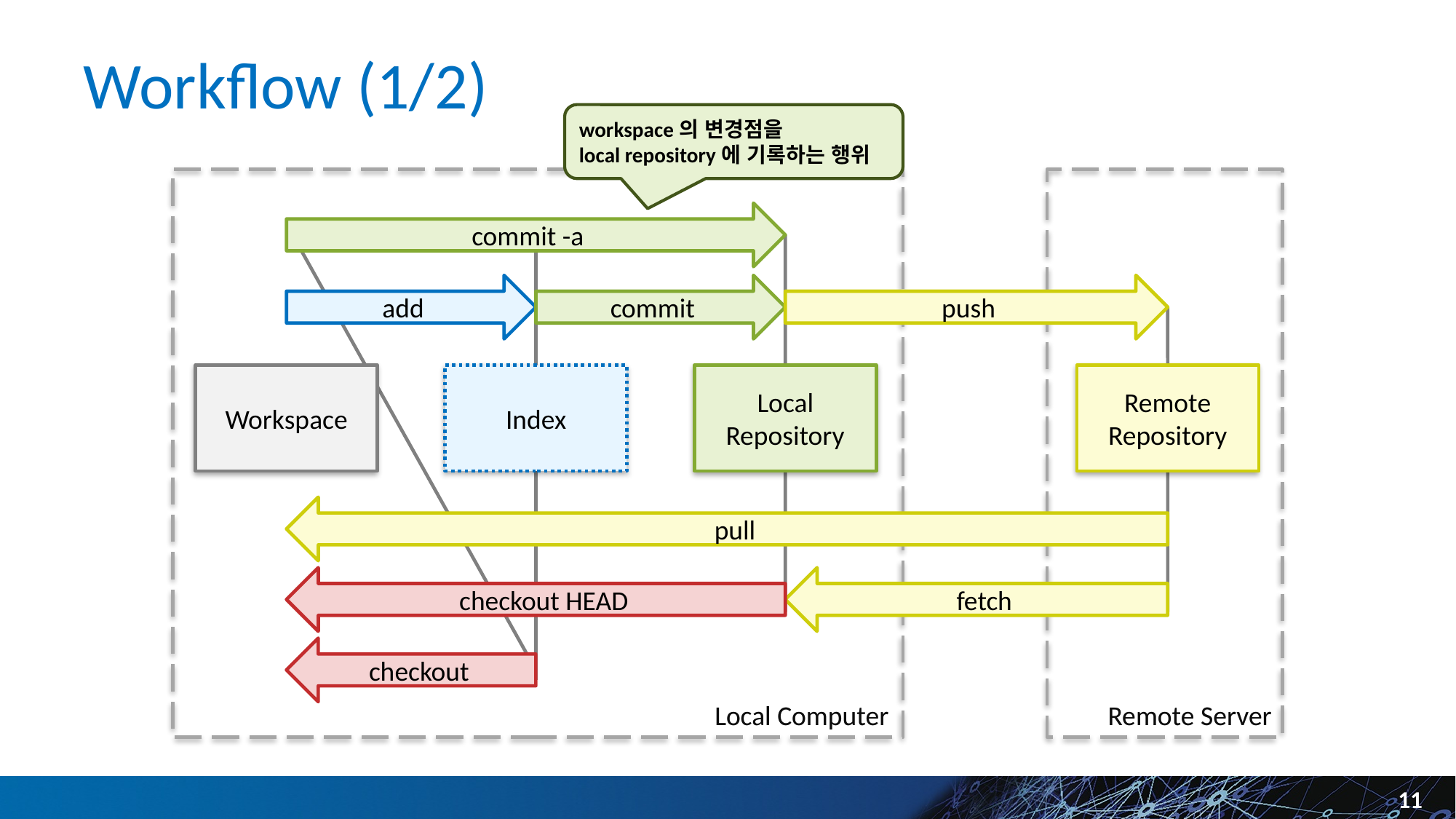

# Workflow (1/2)
workspace의 변경점을
local repository에 기록하는 행위

commit -a
add
commit
push
Workspace
Index
Local
Repository
Remote
Repository
pull
checkout HEAD
fetch
checkout
Local Computer
Local Computer
Remote Server
Remote Server
11